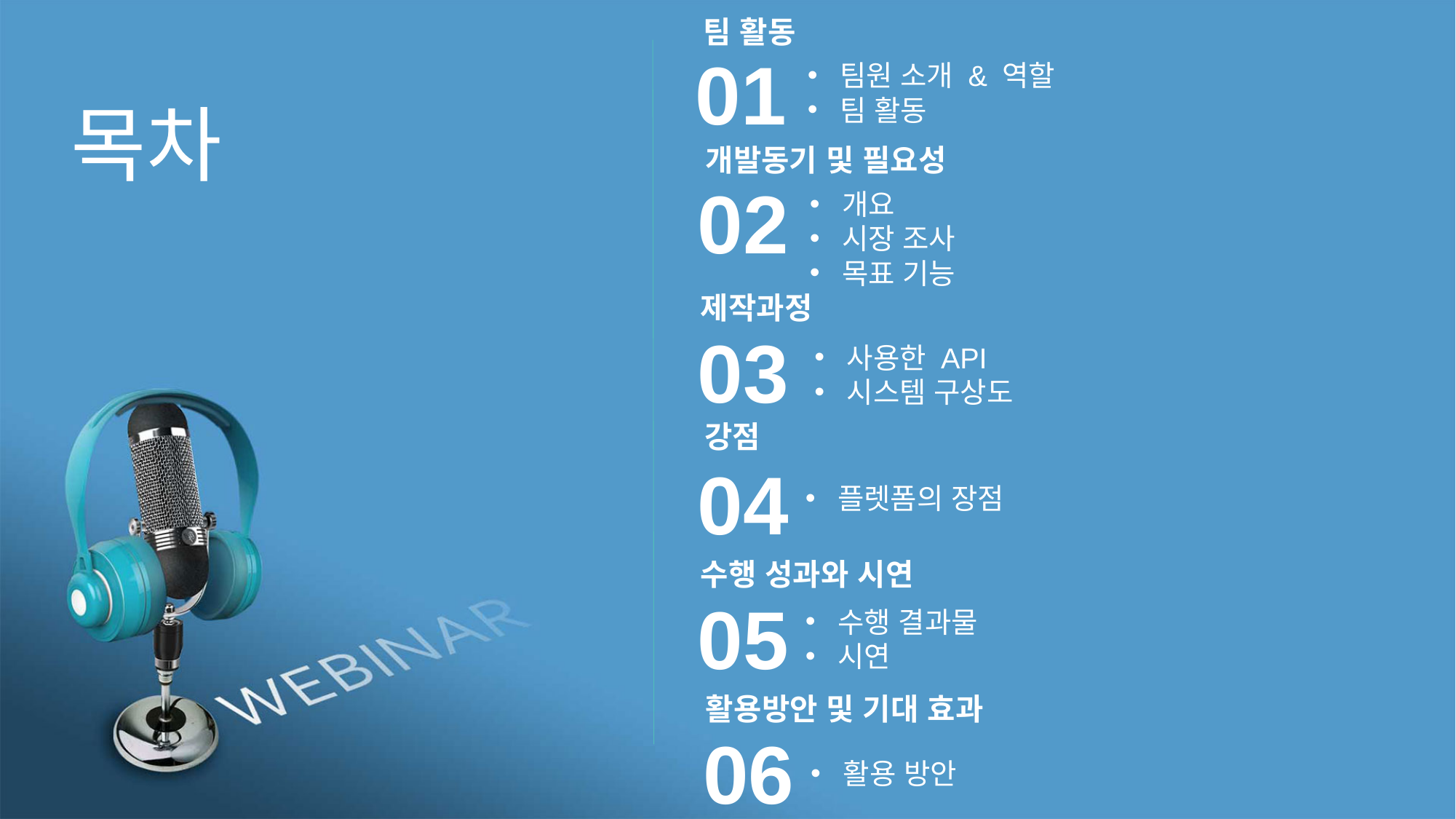

팀 활동
목차
01
팀원 소개 & 역할
팀 활동
시장 조사
목표 기능

02
제작과정

사용한 API
시스템 구상도
03
강점
04
플렛폼의 장점
수행 성과와 시연
05
수행 결과물
시연

개발동기 및 필요성
개요
시장 조사
목표 기능
활용방안 및 기대 효과
06
활용 방안